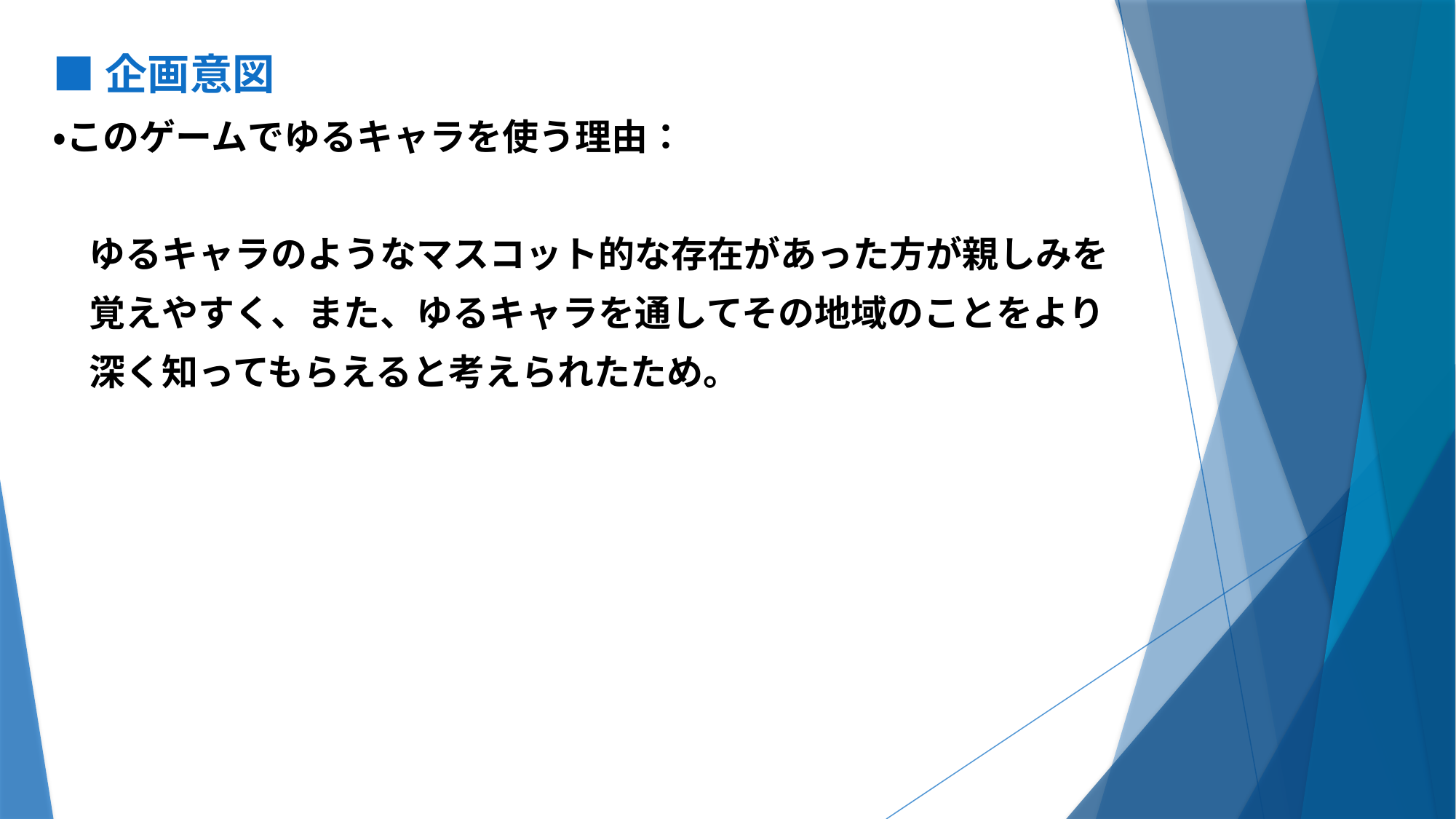

■企画意図
・このゲームでゆるキャラを使う理由：

　ゆるキャラのようなマスコット的な存在があった方が親しみを
　覚えやすく、また、ゆるキャラを通してその地域のことをより
　深く知ってもらえると考えられたため。